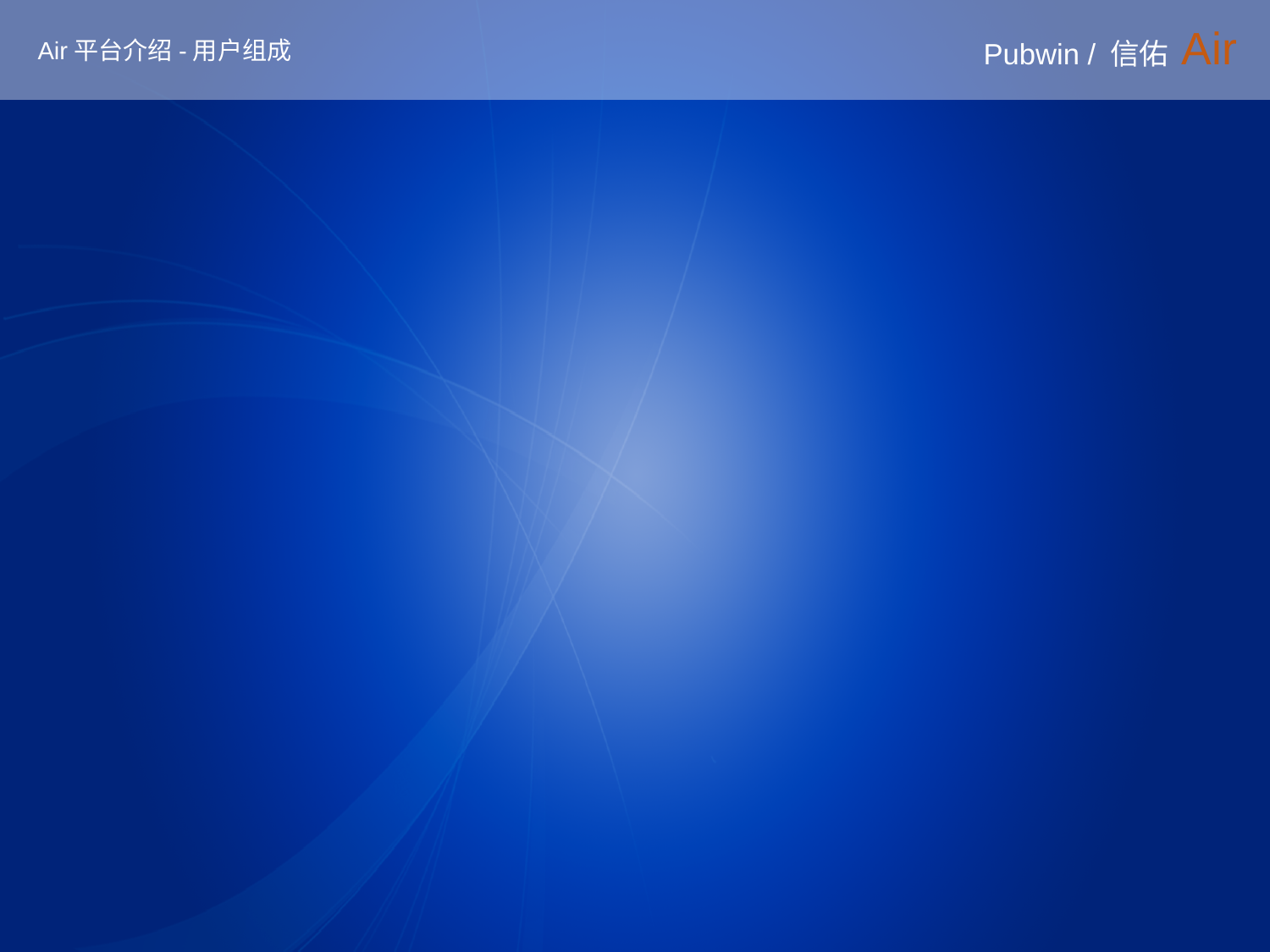

# Pubwin / 信佑 Air
Air平台介绍-用户组成

网民

内容

业主

大顺网
生态圈

代理

厂商

行政